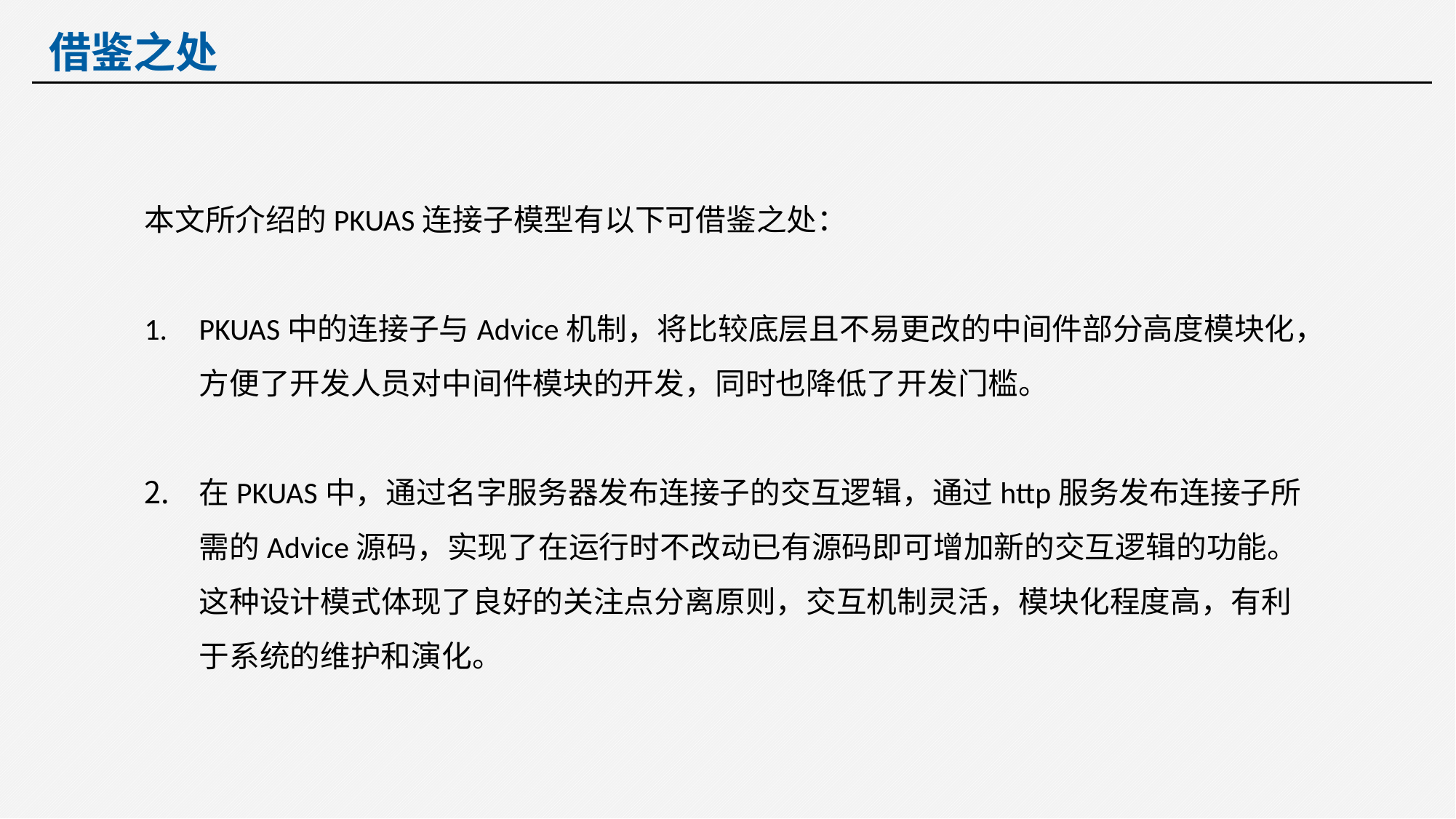

借鉴之处
本文所介绍的PKUAS连接子模型有以下可借鉴之处：

PKUAS中的连接子与Advice机制，将比较底层且不易更改的中间件部分高度模块化，方便了开发人员对中间件模块的开发，同时也降低了开发门槛。

在PKUAS中，通过名字服务器发布连接子的交互逻辑，通过http服务发布连接子所需的Advice源码，实现了在运行时不改动已有源码即可增加新的交互逻辑的功能。这种设计模式体现了良好的关注点分离原则，交互机制灵活，模块化程度高，有利于系统的维护和演化。